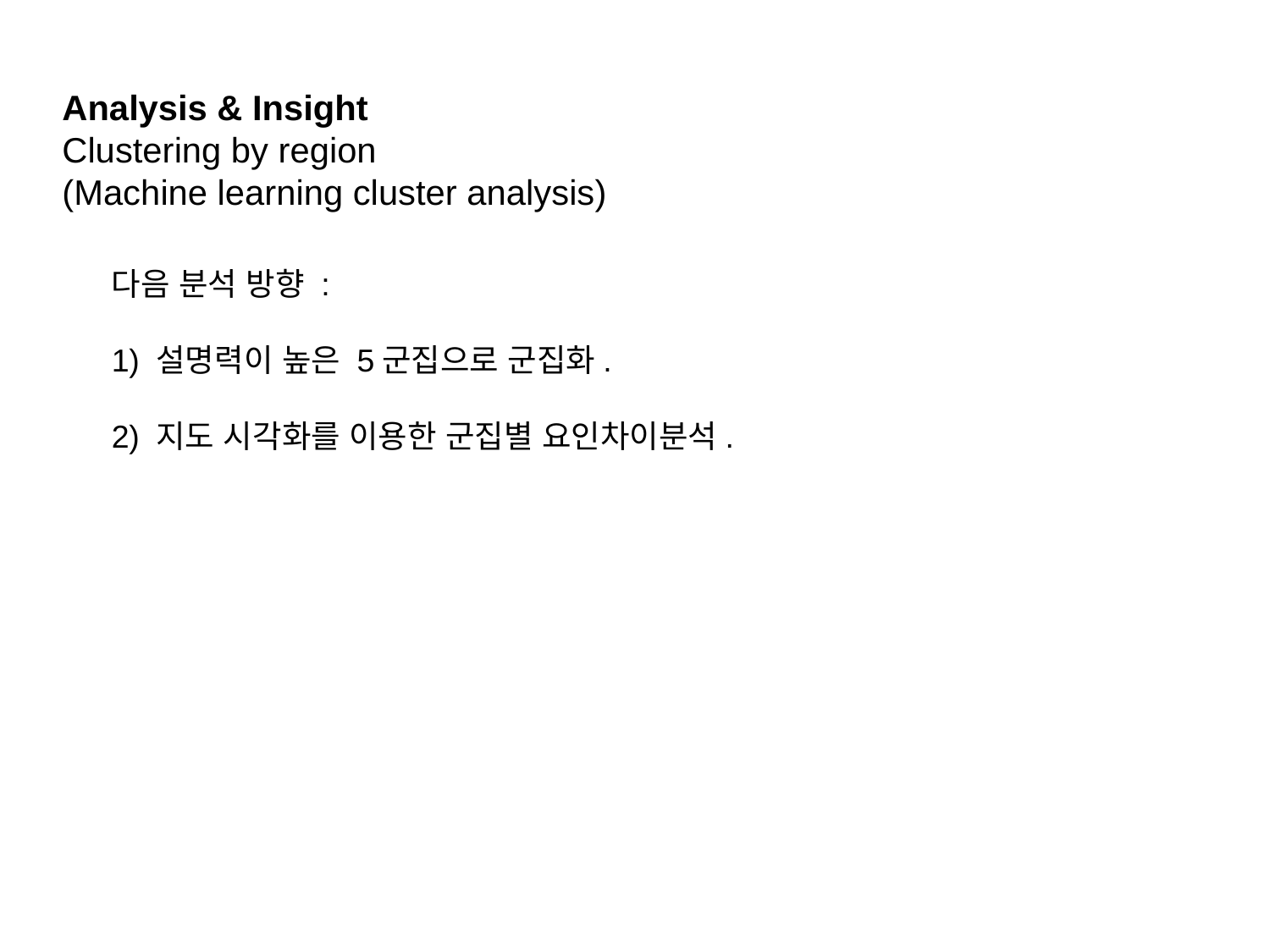

Analysis & Insight
Clustering by region
(Machine learning cluster analysis)
다음 분석 방향 :
1) 설명력이 높은 5군집으로 군집화.

2) 지도 시각화를 이용한 군집별 요인차이분석.